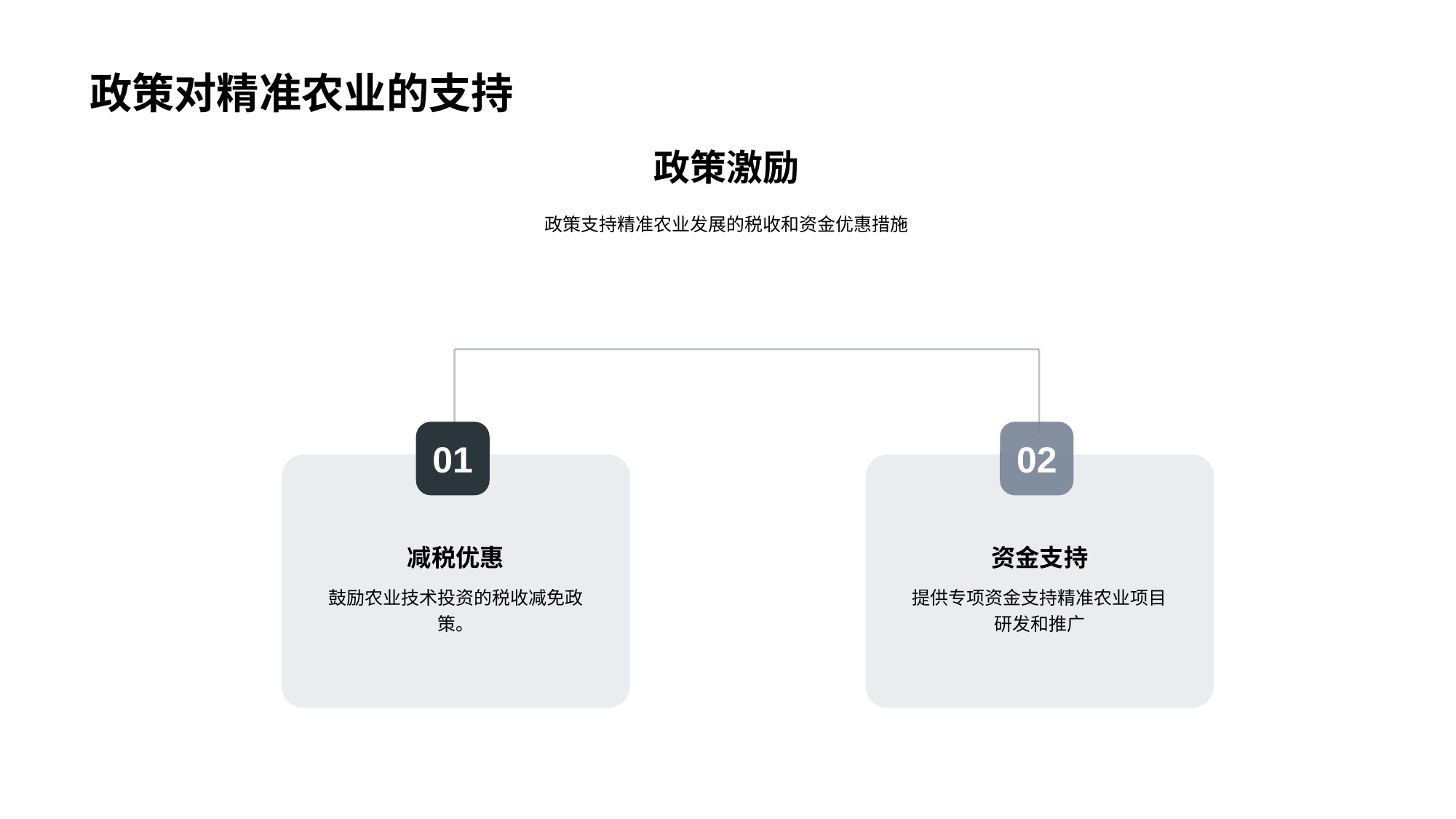

# 政策对精准农业的支持
政策激励
政策支持精准农业发展的税收和资金优惠措施
01

减税优惠
鼓励农业技术投资的税收减免政策。
02

资金支持
提供专项资金支持精准农业项目研发和推广